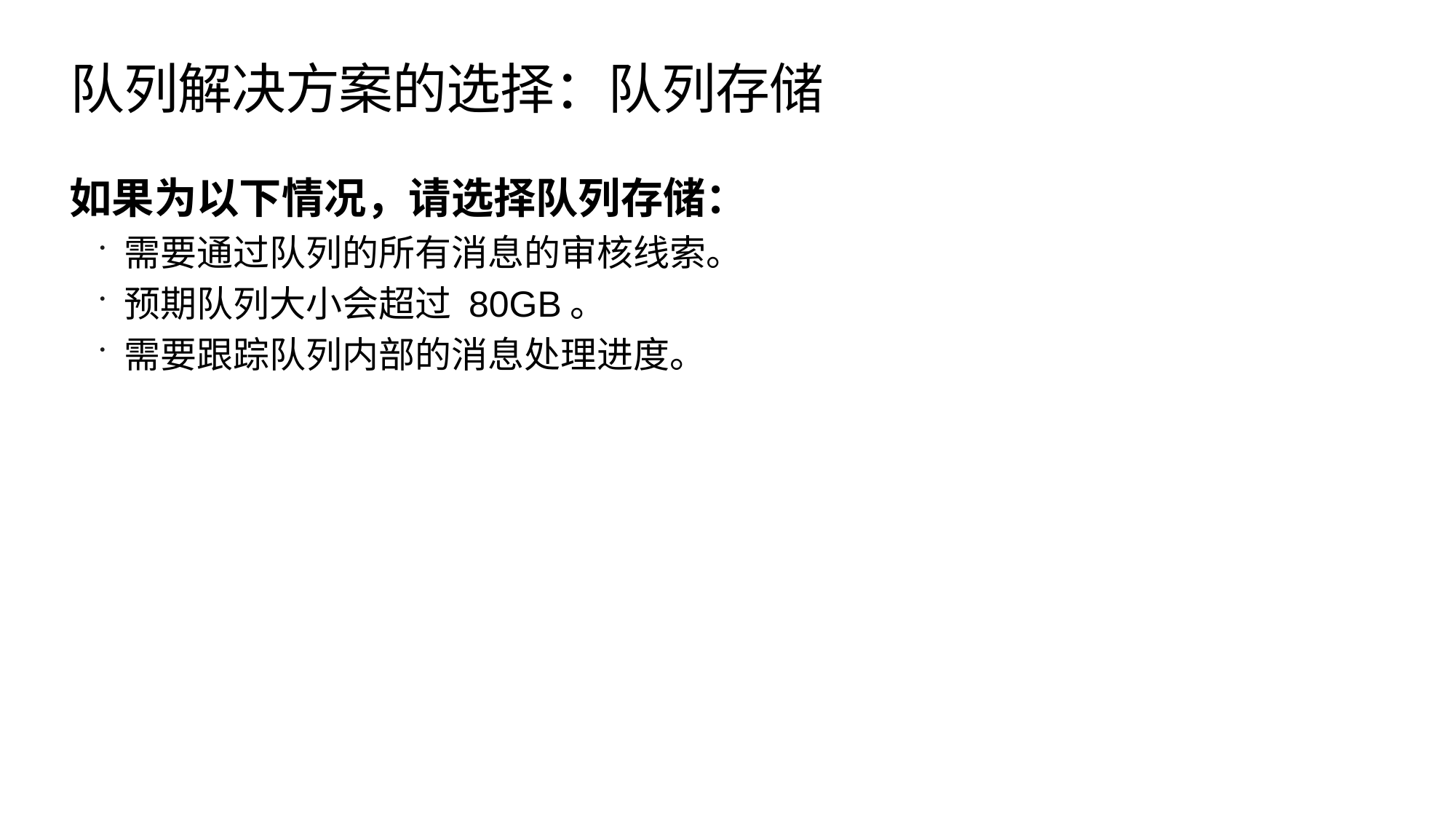

# 队列解决方案的选择：队列存储
如果为以下情况，请选择队列存储：
需要通过队列的所有消息的审核线索。
预期队列大小会超过 80GB。
需要跟踪队列内部的消息处理进度。